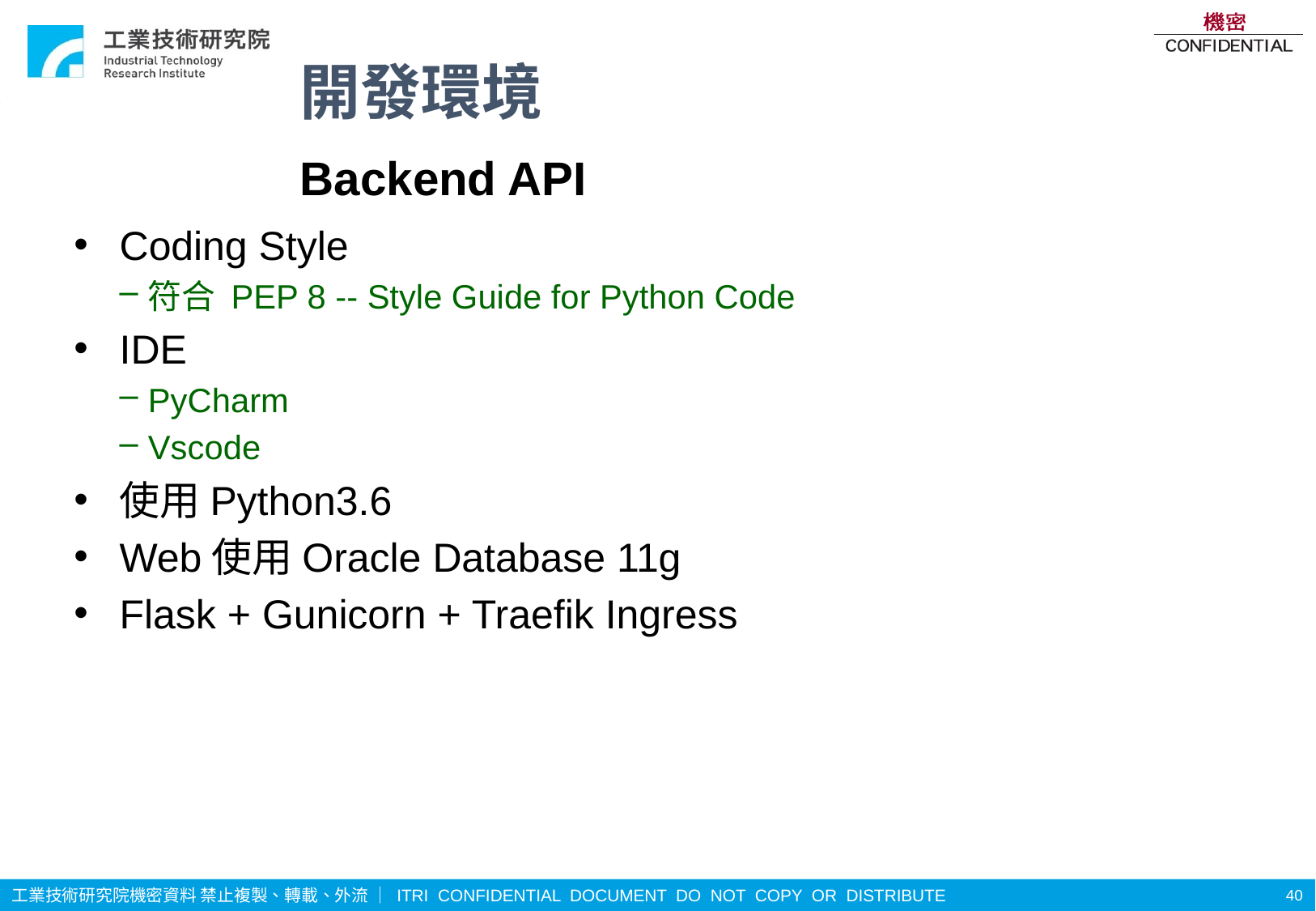

# 開發環境
Backend API
Coding Style
符合 PEP 8 -- Style Guide for Python Code
IDE
PyCharm
Vscode
使用Python3.6
Web使用Oracle Database 11g
Flask + Gunicorn + Traefik Ingress

40